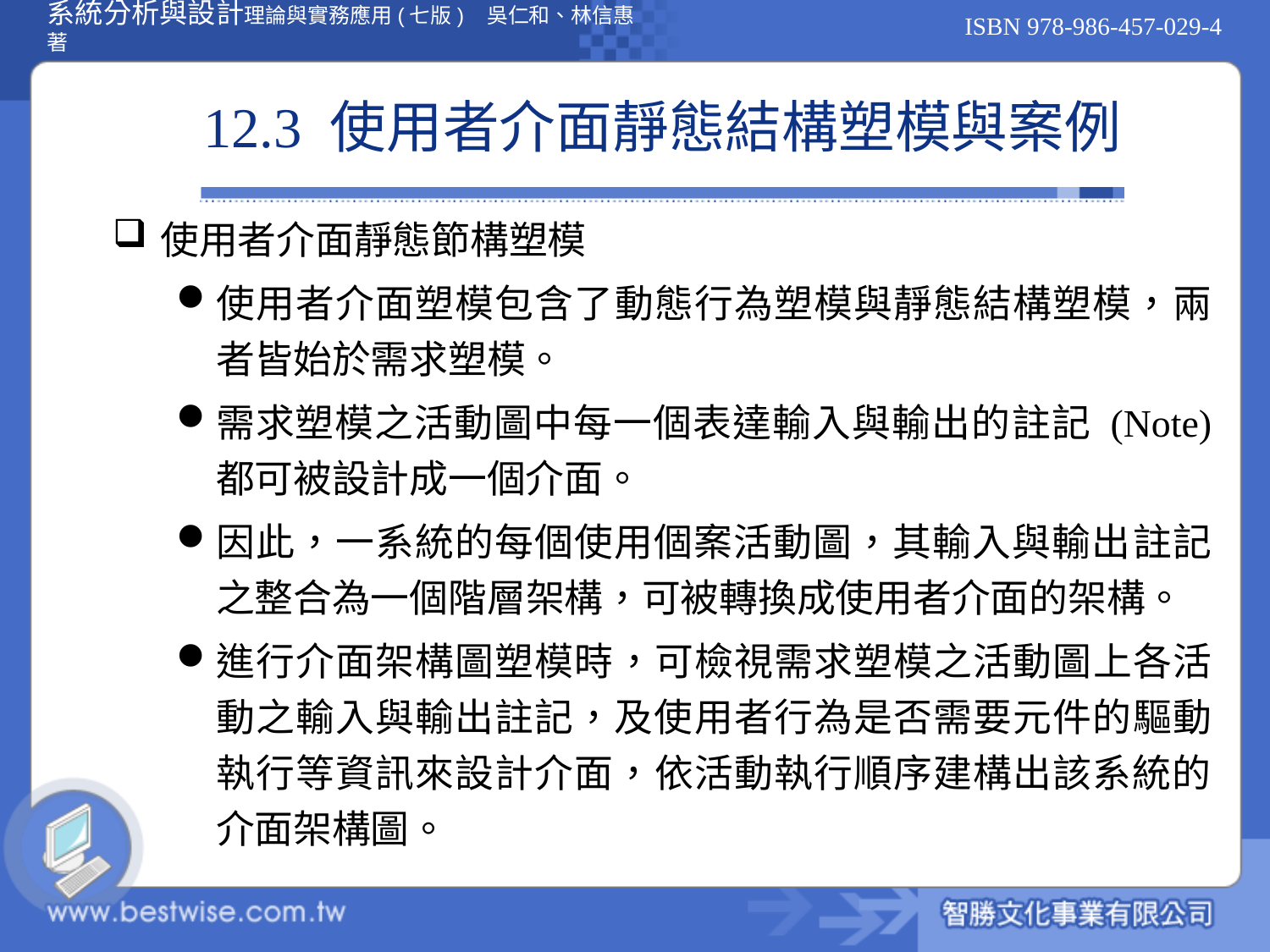

# 12.3 使用者介面靜態結構塑模與案例
使用者介面靜態節構塑模
使用者介面塑模包含了動態行為塑模與靜態結構塑模，兩者皆始於需求塑模。
需求塑模之活動圖中每一個表達輸入與輸出的註記 (Note) 都可被設計成一個介面。
因此，一系統的每個使用個案活動圖，其輸入與輸出註記之整合為一個階層架構，可被轉換成使用者介面的架構。
進行介面架構圖塑模時，可檢視需求塑模之活動圖上各活動之輸入與輸出註記，及使用者行為是否需要元件的驅動執行等資訊來設計介面，依活動執行順序建構出該系統的介面架構圖。